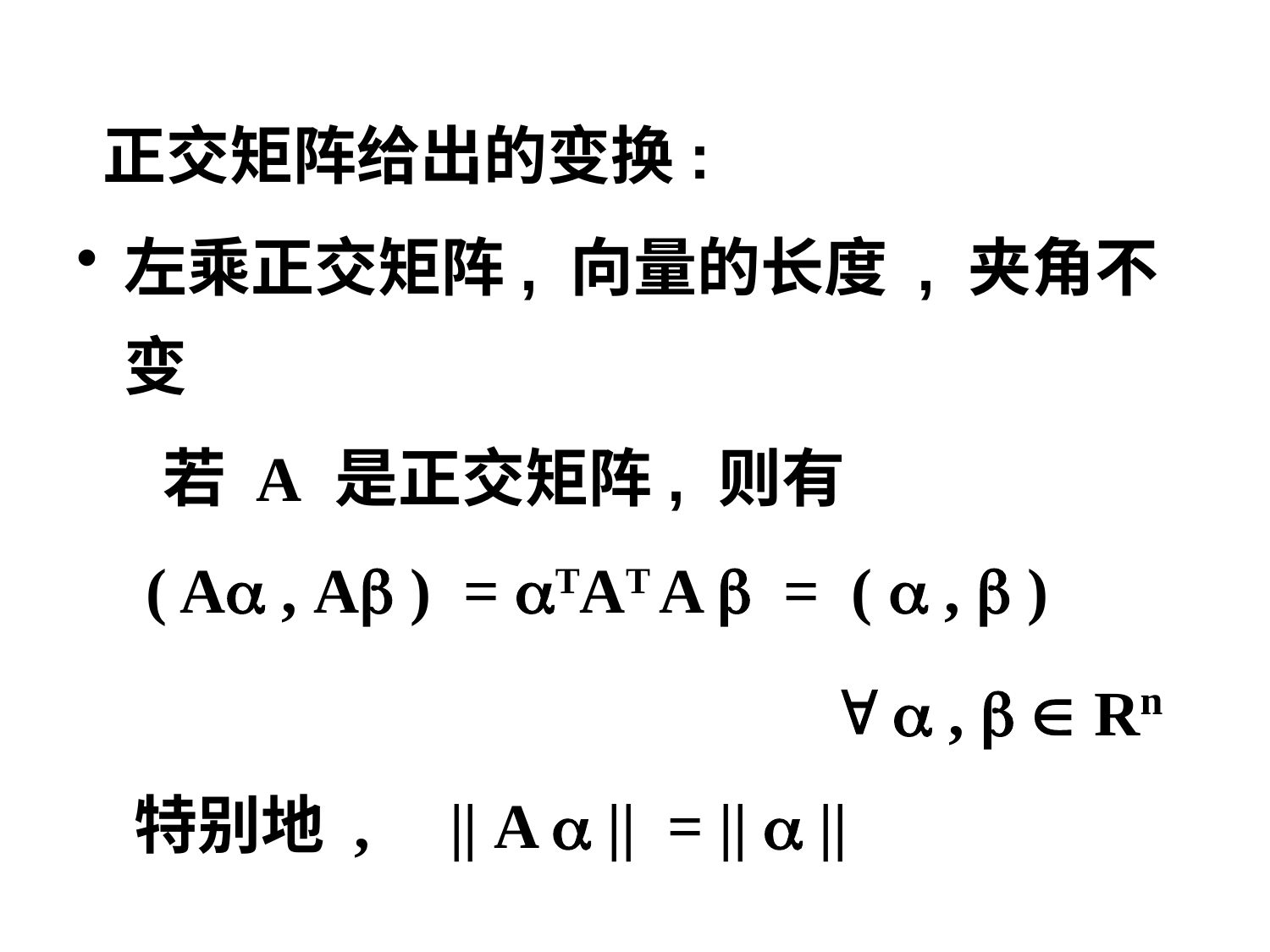

正交矩阵给出的变换:
左乘正交矩阵, 向量的长度 , 夹角不变
     若 A 是正交矩阵, 则有
    ( Aα , Aβ )  = αTAT A β  =  ( α , β )
                                           ∀ α , β ∈ Rn
   特别地 ,     || A α ||  = || α ||